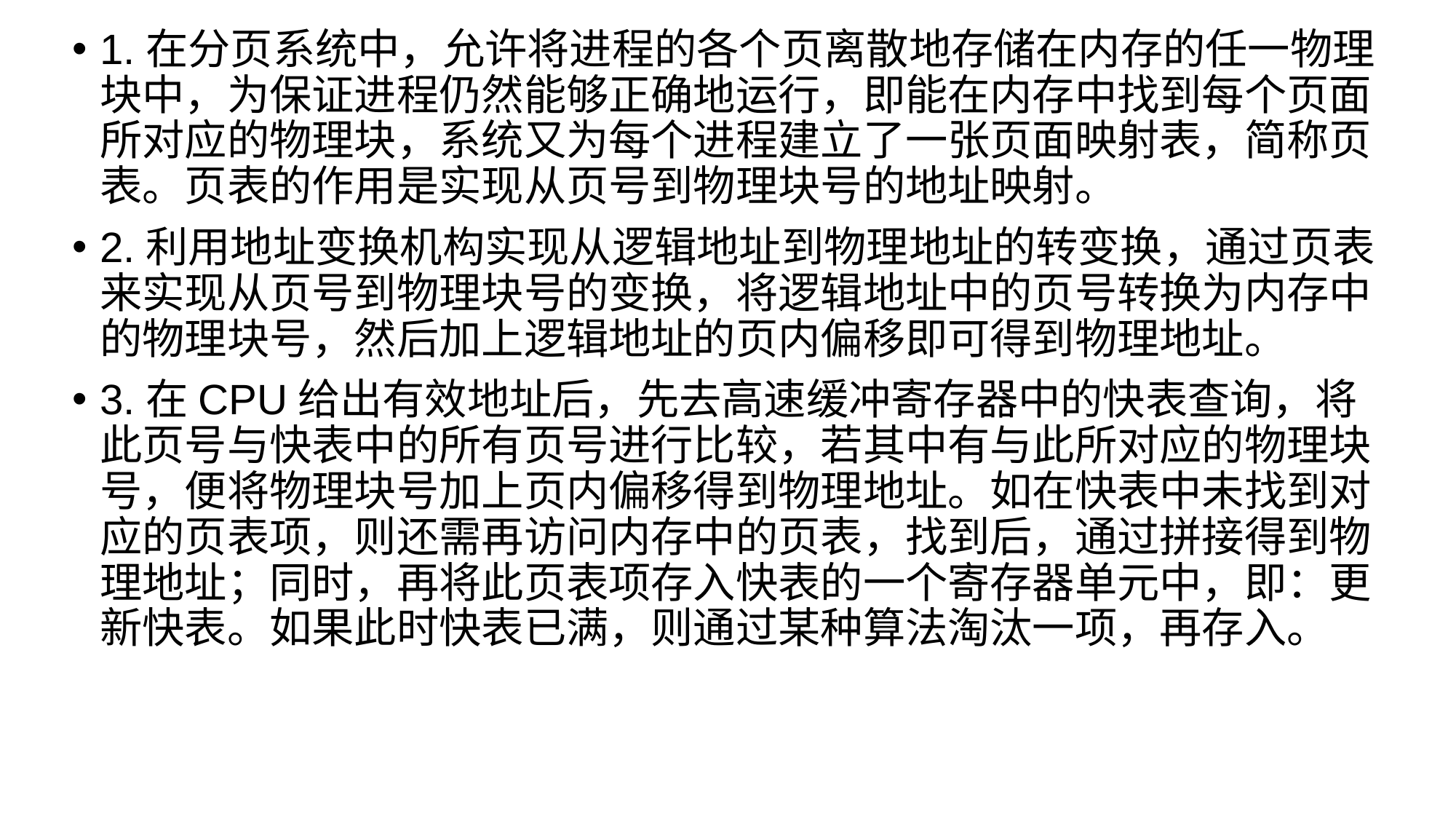

1.在分页系统中，允许将进程的各个页离散地存储在内存的任一物理块中，为保证进程仍然能够正确地运行，即能在内存中找到每个页面所对应的物理块，系统又为每个进程建立了一张页面映射表，简称页表。页表的作用是实现从页号到物理块号的地址映射。
2.利用地址变换机构实现从逻辑地址到物理地址的转变换，通过页表来实现从页号到物理块号的变换，将逻辑地址中的页号转换为内存中的物理块号，然后加上逻辑地址的页内偏移即可得到物理地址。
3.在CPU给出有效地址后，先去高速缓冲寄存器中的快表查询，将此页号与快表中的所有页号进行比较，若其中有与此所对应的物理块号，便将物理块号加上页内偏移得到物理地址。如在快表中未找到对应的页表项，则还需再访问内存中的页表，找到后，通过拼接得到物理地址；同时，再将此页表项存入快表的一个寄存器单元中，即：更新快表。如果此时快表已满，则通过某种算法淘汰一项，再存入。